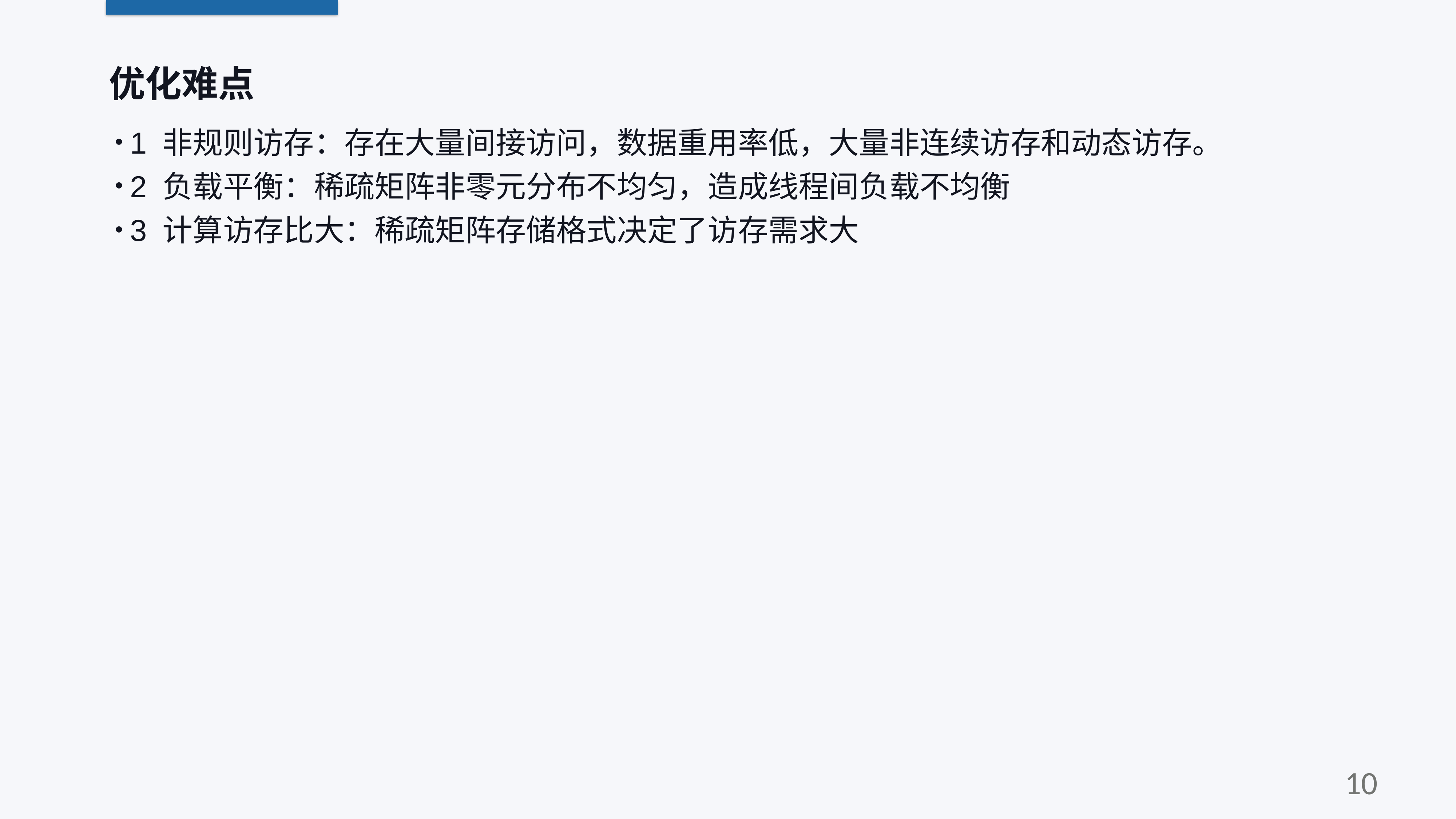

优化难点

1 非规则访存：存在大量间接访问，数据重用率低，大量非连续访存和动态访存。
2 负载平衡：稀疏矩阵非零元分布不均匀，造成线程间负载不均衡
3 计算访存比大：稀疏矩阵存储格式决定了访存需求大
10